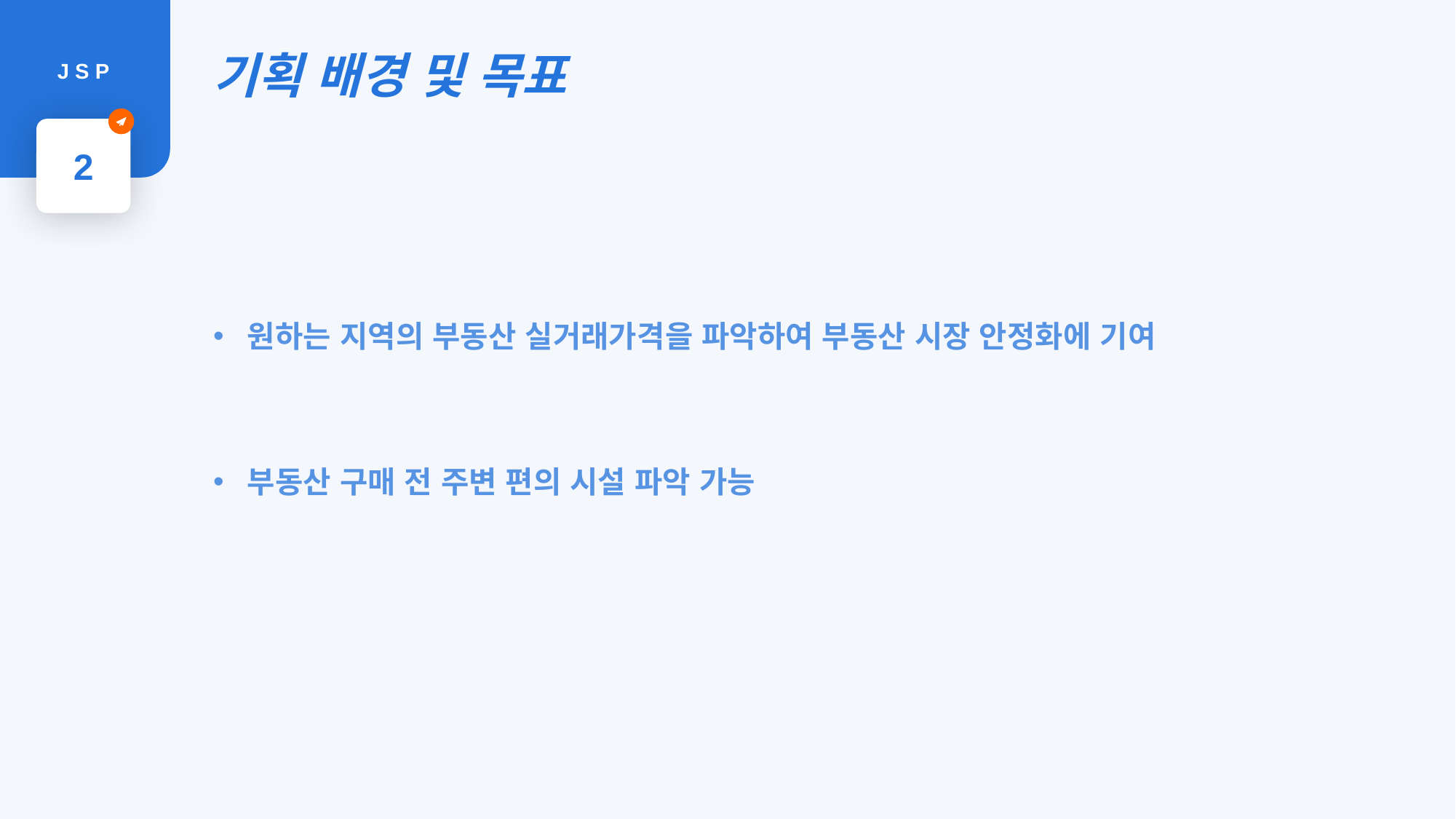

기획 배경 및 목표
J S P

2
원하는 지역의 부동산 실거래가격을 파악하여 부동산 시장 안정화에 기여

부동산 구매 전 주변 편의 시설 파악 가능